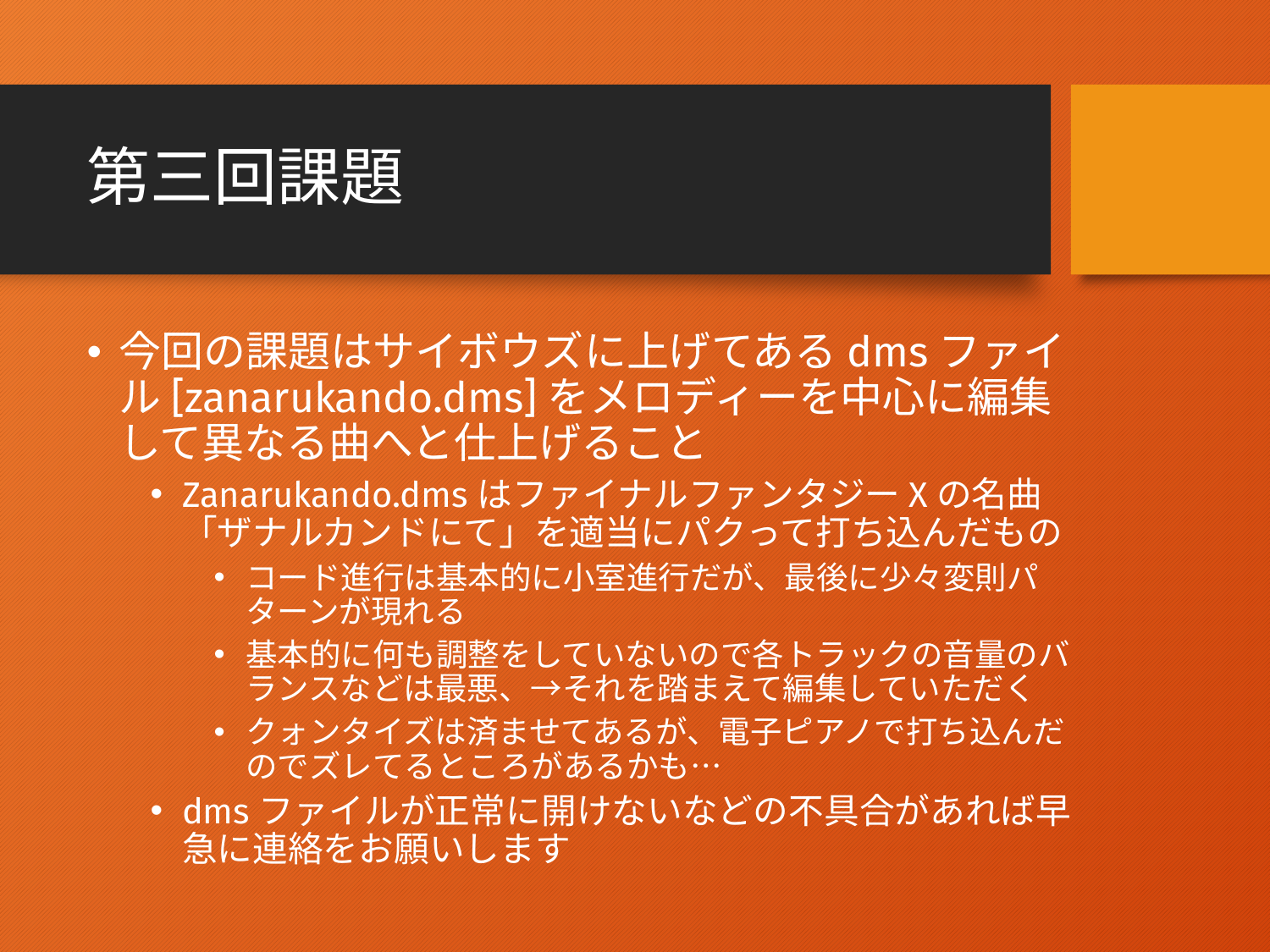

# 第三回課題
今回の課題はサイボウズに上げてあるdmsファイル[zanarukando.dms]をメロディーを中心に編集して異なる曲へと仕上げること
Zanarukando.dmsはファイナルファンタジーXの名曲
「ザナルカンドにて」を適当にパクって打ち込んだもの
コード進行は基本的に小室進行だが、最後に少々変則パターンが現れる
基本的に何も調整をしていないので各トラックの音量のバランスなどは最悪、→それを踏まえて編集していただく
クォンタイズは済ませてあるが、電子ピアノで打ち込んだのでズレてるところがあるかも…
dmsファイルが正常に開けないなどの不具合があれば早急に連絡をお願いします